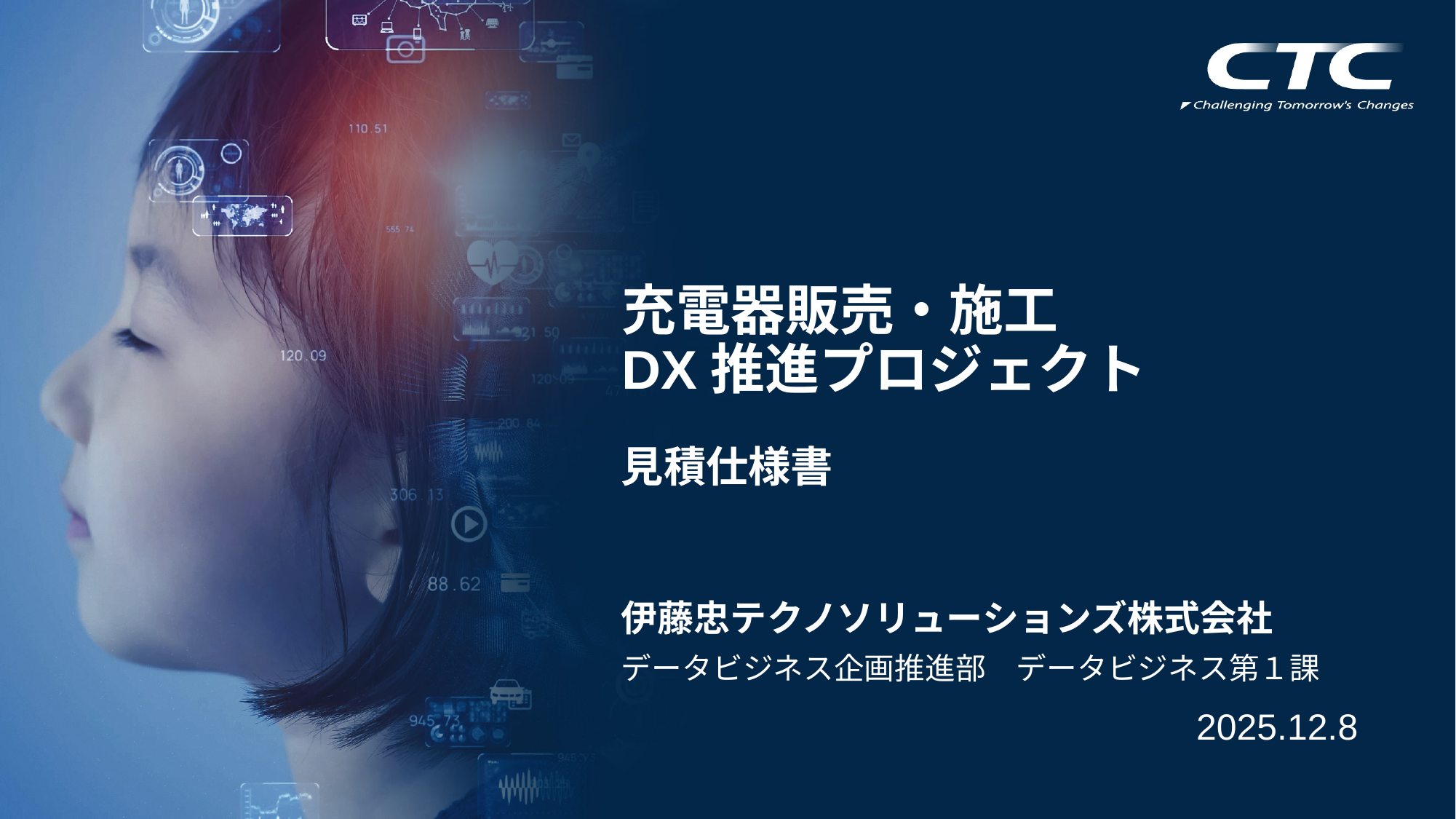

# 充電器販売・施工 DX推進プロジェクト
見積仕様書
伊藤忠テクノソリューションズ株式会社
データビジネス企画推進部　データビジネス第１課

2025.12.8